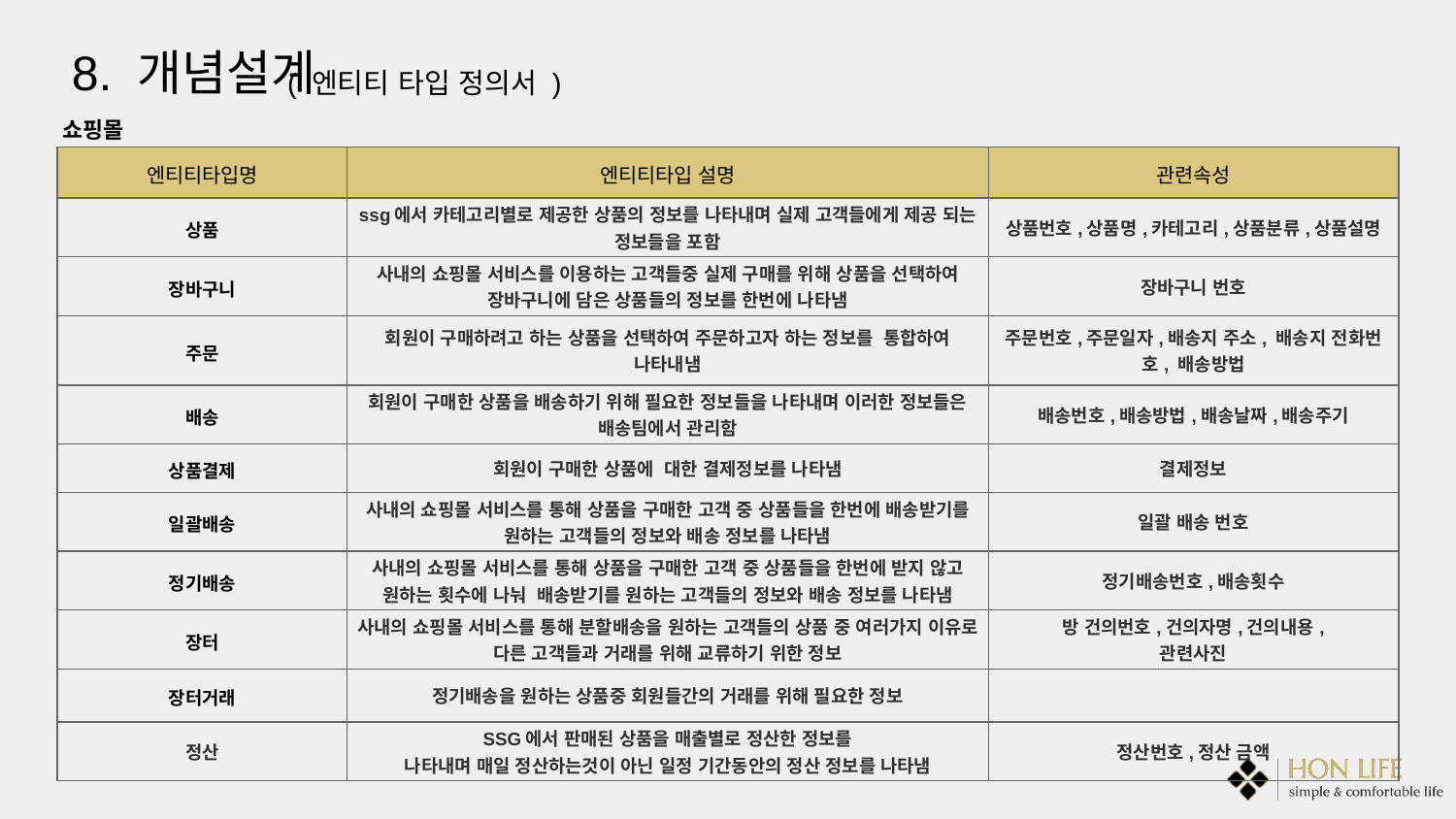

8. 개념설계
( 엔티티 타입 정의서 )
쇼핑몰
| 엔티티타입명 | 엔티티타입 설명 | 관련속성 |  |
| --- | --- | --- | --- |
| 상품 | ssg에서 카테고리별로 제공한 상품의 정보를 나타내며 실제 고객들에게 제공 되는 정보들을 포함 | 상품번호,상품명,카테고리,상품분류,상품설명 |  |
| 장바구니 | 사내의 쇼핑몰 서비스를 이용하는 고객들중 실제 구매를 위해 상품을 선택하여 장바구니에 담은 상품들의 정보를 한번에 나타냄 | 장바구니 번호 |  |
| 주문 | 회원이 구매하려고 하는 상품을 선택하여 주문하고자 하는 정보를 통합하여 나타내냄 | 주문번호,주문일자,배송지 주소, 배송지 전화번호, 배송방법 |  |
| 배송 | 회원이 구매한 상품을 배송하기 위해 필요한 정보들을 나타내며 이러한 정보들은 배송팀에서 관리함 | 배송번호,배송방법,배송날짜,배송주기 |  |
| 상품결제 | 회원이 구매한 상품에 대한 결제정보를 나타냄 | 결제정보 |  |
| 일괄배송 | 사내의 쇼핑몰 서비스를 통해 상품을 구매한 고객 중 상품들을 한번에 배송받기를 원하는 고객들의 정보와 배송 정보를 나타냄 | 일괄 배송 번호 |  |
| 정기배송 | 사내의 쇼핑몰 서비스를 통해 상품을 구매한 고객 중 상품들을 한번에 받지 않고 원하는 횟수에 나눠 배송받기를 원하는 고객들의 정보와 배송 정보를 나타냄 | 정기배송번호,배송횟수 |  |
| 장터 | 사내의 쇼핑몰 서비스를 통해 분할배송을 원하는 고객들의 상품 중 여러가지 이유로 다른 고객들과 거래를 위해 교류하기 위한 정보 | 방 건의번호,건의자명,건의내용, 관련사진 |  |
| 장터거래 | 정기배송을 원하는 상품중 회원들간의 거래를 위해 필요한 정보 |  |  |
| 정산 | SSG에서 판매된 상품을 매출별로 정산한 정보를 나타내며 매일 정산하는것이 아닌 일정 기간동안의 정산 정보를 나타냄 | 정산번호,정산 금액 |  |